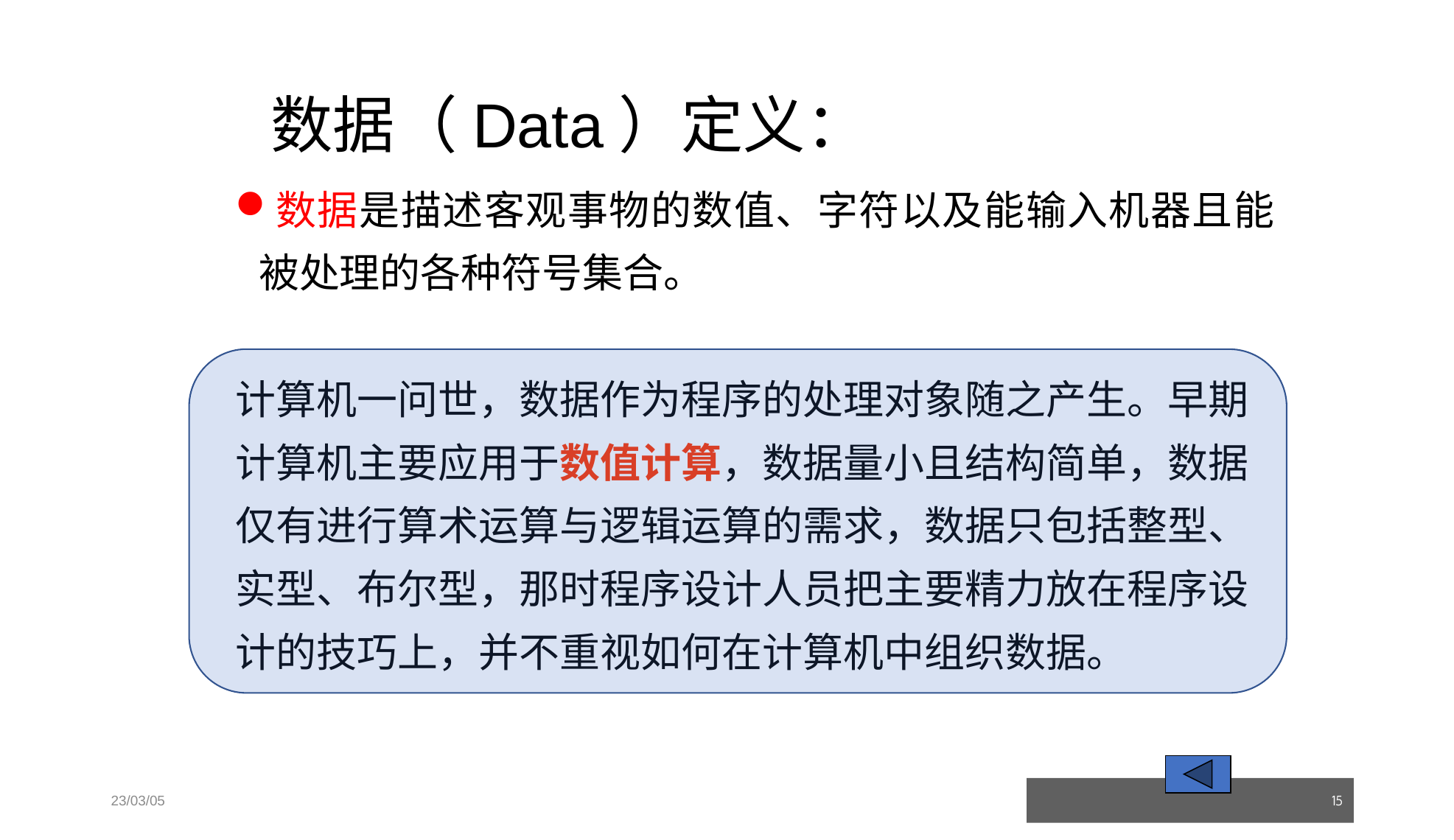

# 数据（Data）定义：
数据是描述客观事物的数值、字符以及能输入机器且能被处理的各种符号集合。

计算机一问世，数据作为程序的处理对象随之产生。早期计算机主要应用于数值计算，数据量小且结构简单，数据仅有进行算术运算与逻辑运算的需求，数据只包括整型、实型、布尔型，那时程序设计人员把主要精力放在程序设计的技巧上，并不重视如何在计算机中组织数据。

23/03/05
15